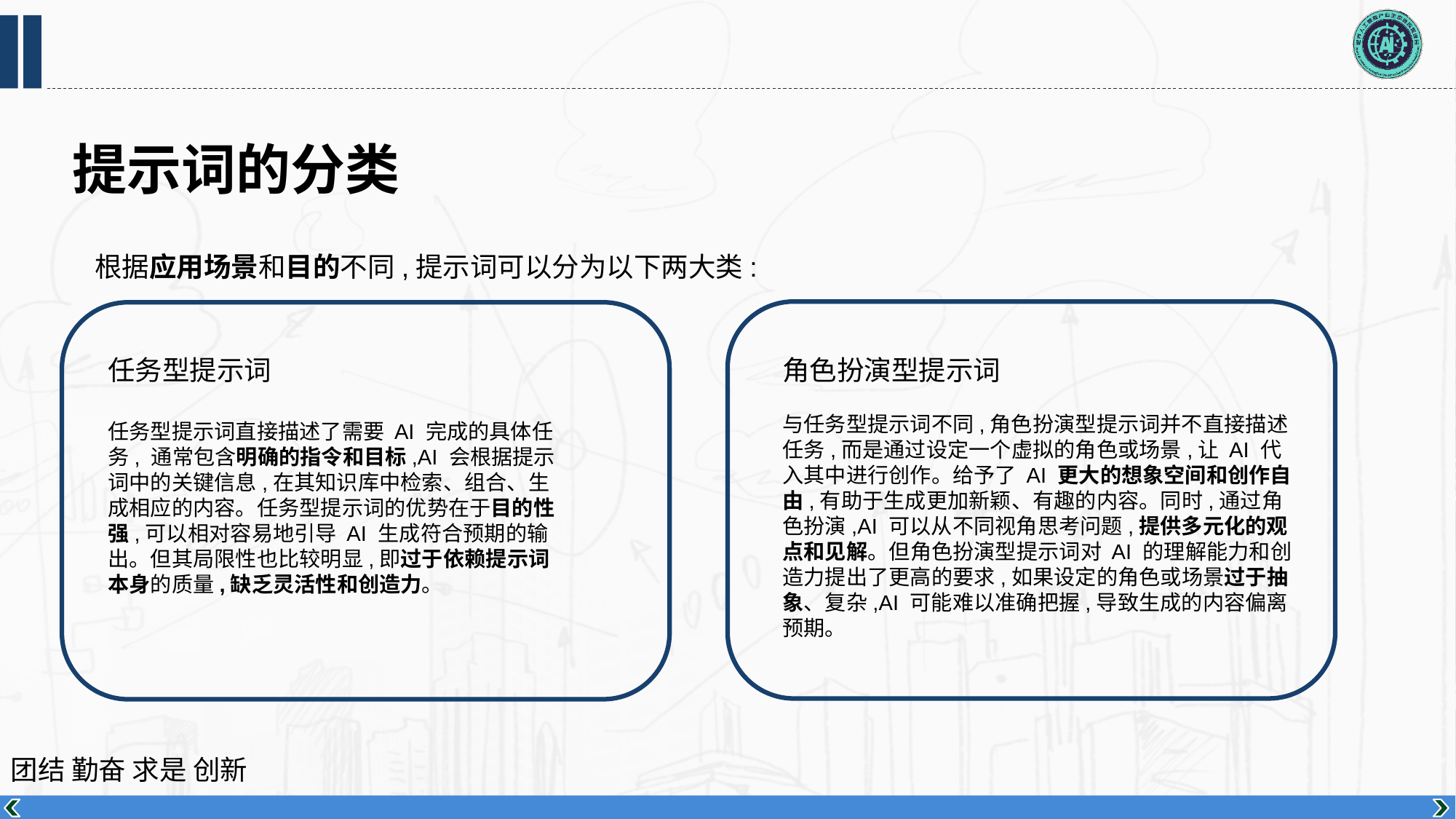

提示词的分类
根据应用场景和目的不同,提示词可以分为以下两大类:

任务型提示词

任务型提示词直接描述了需要 AI 完成的具体任务, 通常包含明确的指令和目标,AI 会根据提示词中的关键信息,在其知识库中检索、组合、生成相应的内容。任务型提示词的优势在于目的性强,可以相对容易地引导 AI 生成符合预期的输出。但其局限性也比较明显,即过于依赖提示词本身的质量,缺乏灵活性和创造力。
角色扮演型提示词

与任务型提示词不同,角色扮演型提示词并不直接描述任务,而是通过设定一个虚拟的角色或场景,让 AI 代入其中进行创作。给予了 AI 更大的想象空间和创作自由,有助于生成更加新颖、有趣的内容。同时,通过角色扮演,AI 可以从不同视角思考问题,提供多元化的观点和见解。但角色扮演型提示词对 AI 的理解能力和创造力提出了更高的要求,如果设定的角色或场景过于抽象、复杂,AI 可能难以准确把握,导致生成的内容偏离预期。